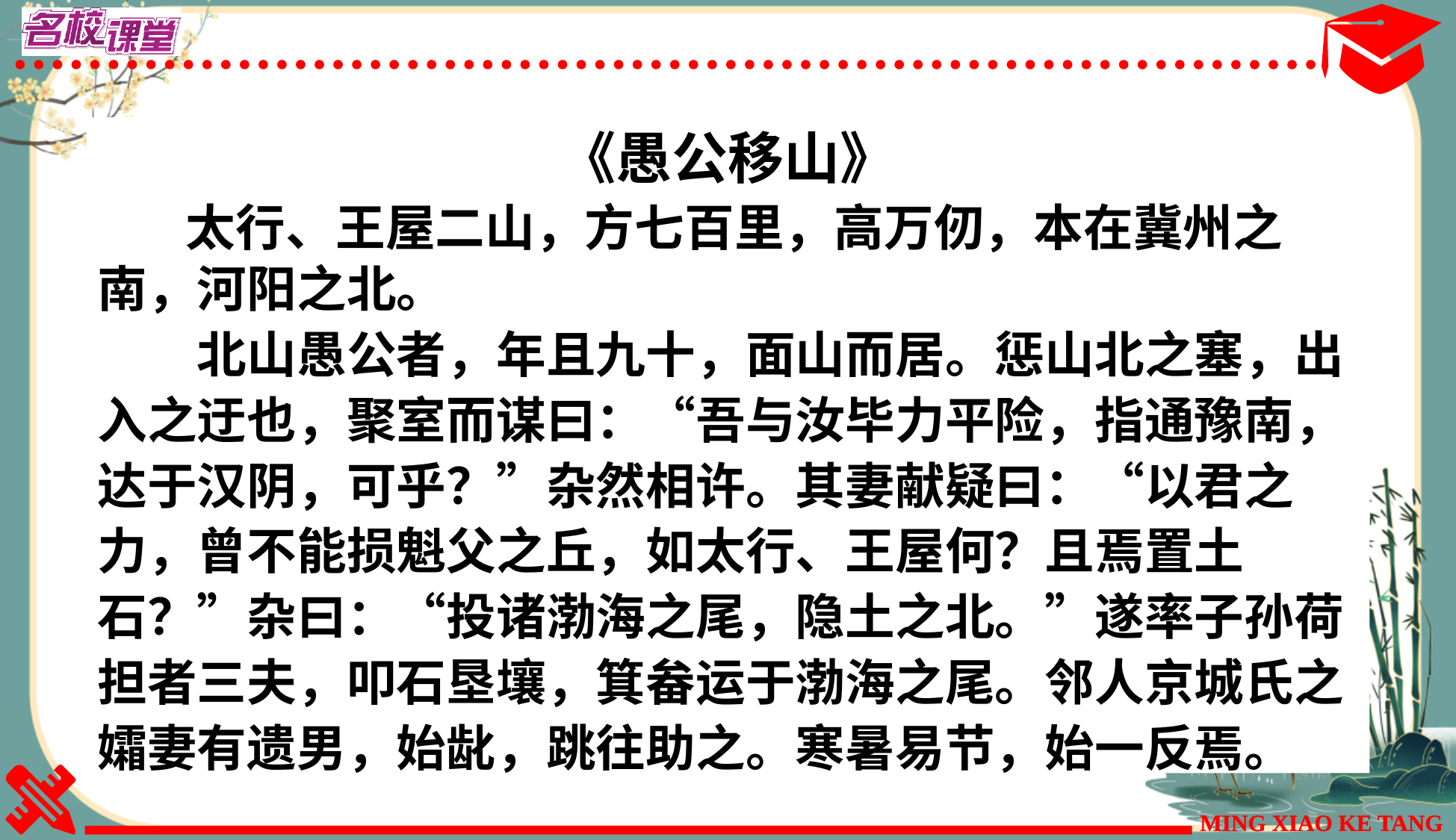

《愚公移山》
  　太行、王屋二山，方七百里，高万仞，本在冀州之南，河阳之北。
　　北山愚公者，年且九十，面山而居。惩山北之塞，出入之迂也，聚室而谋曰：“吾与汝毕力平险，指通豫南，达于汉阴，可乎？”杂然相许。其妻献疑曰：“以君之力，曾不能损魁父之丘，如太行、王屋何？且焉置土石？”杂曰：“投诸渤海之尾，隐土之北。”遂率子孙荷担者三夫，叩石垦壤，箕畚运于渤海之尾。邻人京城氏之孀妻有遗男，始龀，跳往助之。寒暑易节，始一反焉。